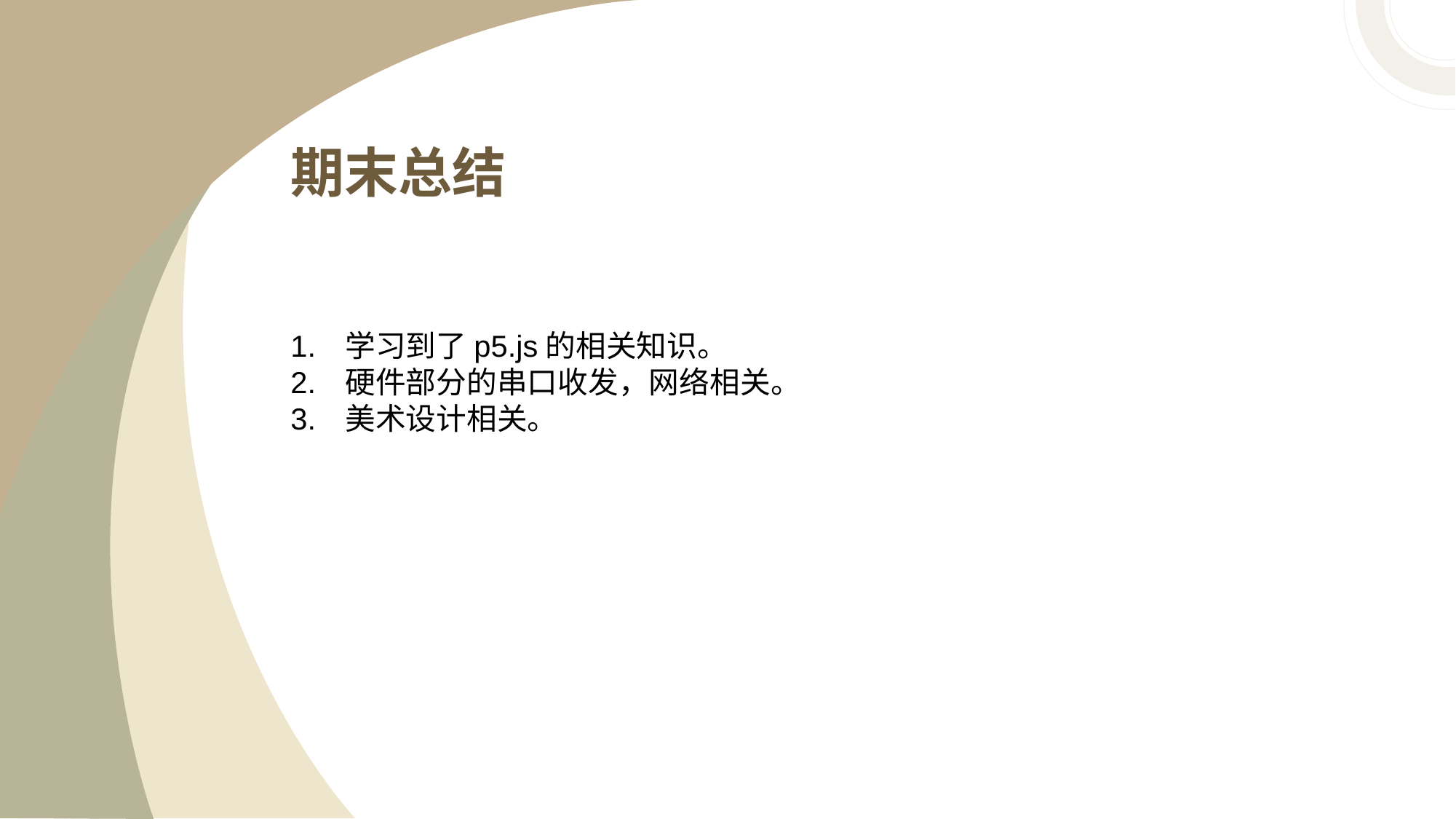

期末总结
学习到了p5.js的相关知识。
硬件部分的串口收发，网络相关。
美术设计相关。